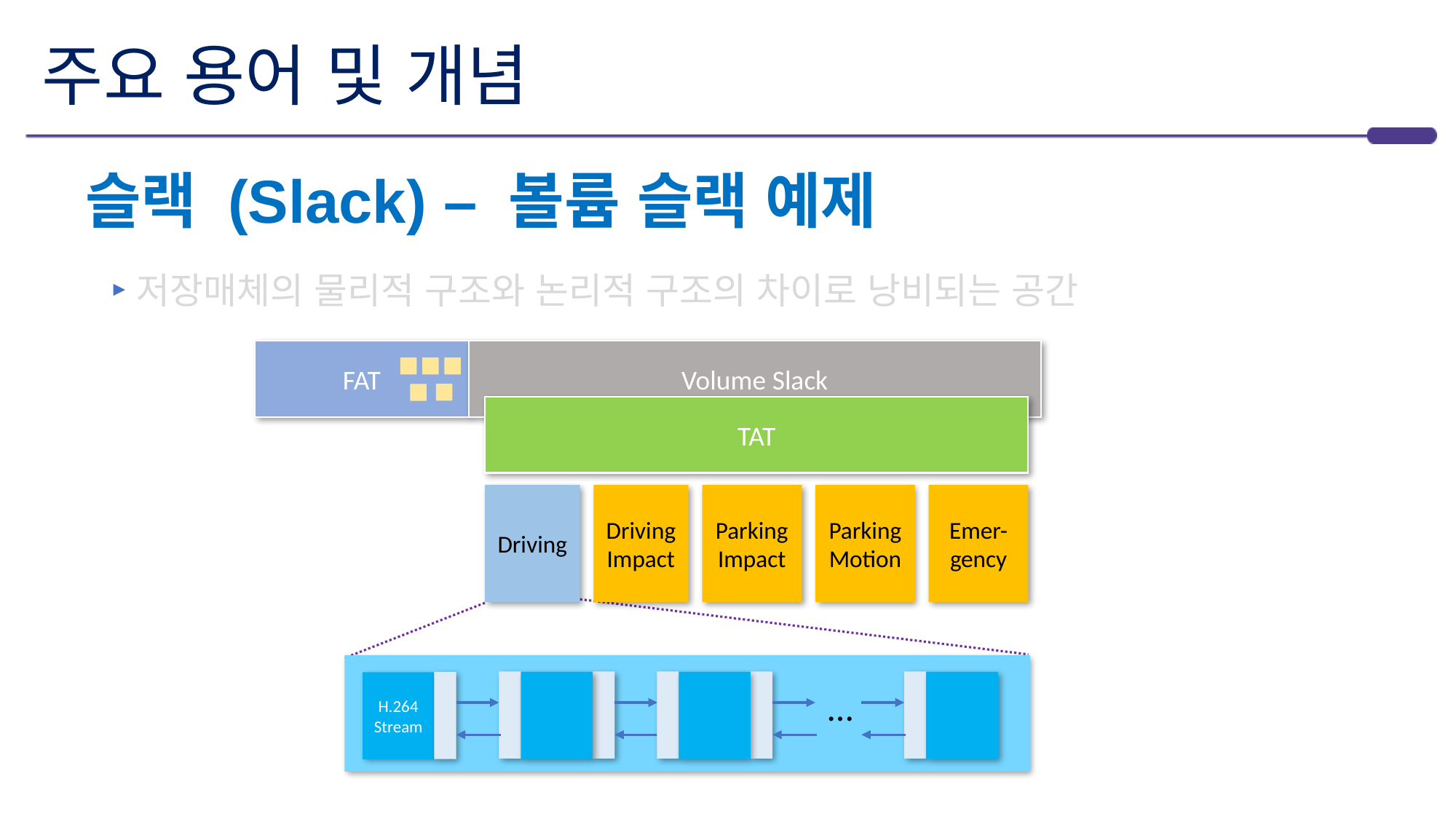

# 주요 용어 및 개념
슬랙 (Slack) – 볼륨 슬랙 예제
저장매체의 물리적 구조와 논리적 구조의 차이로 낭비되는 공간
FAT
Volume Slack

TAT
Emer-
gency
Parking
Impact
Parking
Motion
Driving
Driving
Impact

H.264
Stream
…